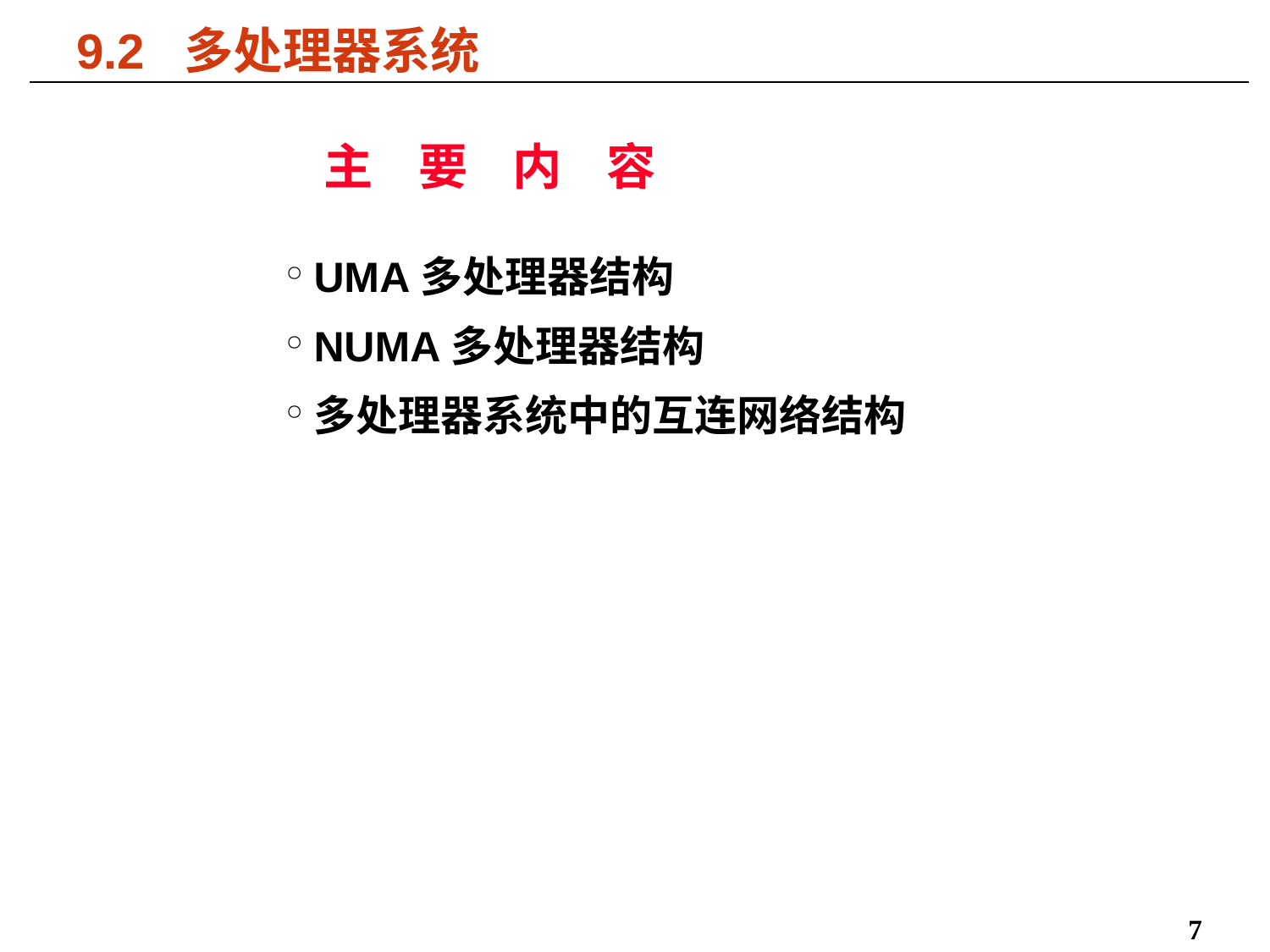

# 9.2  多处理器系统
主    要    内    容
UMA多处理器结构
NUMA多处理器结构
多处理器系统中的互连网络结构